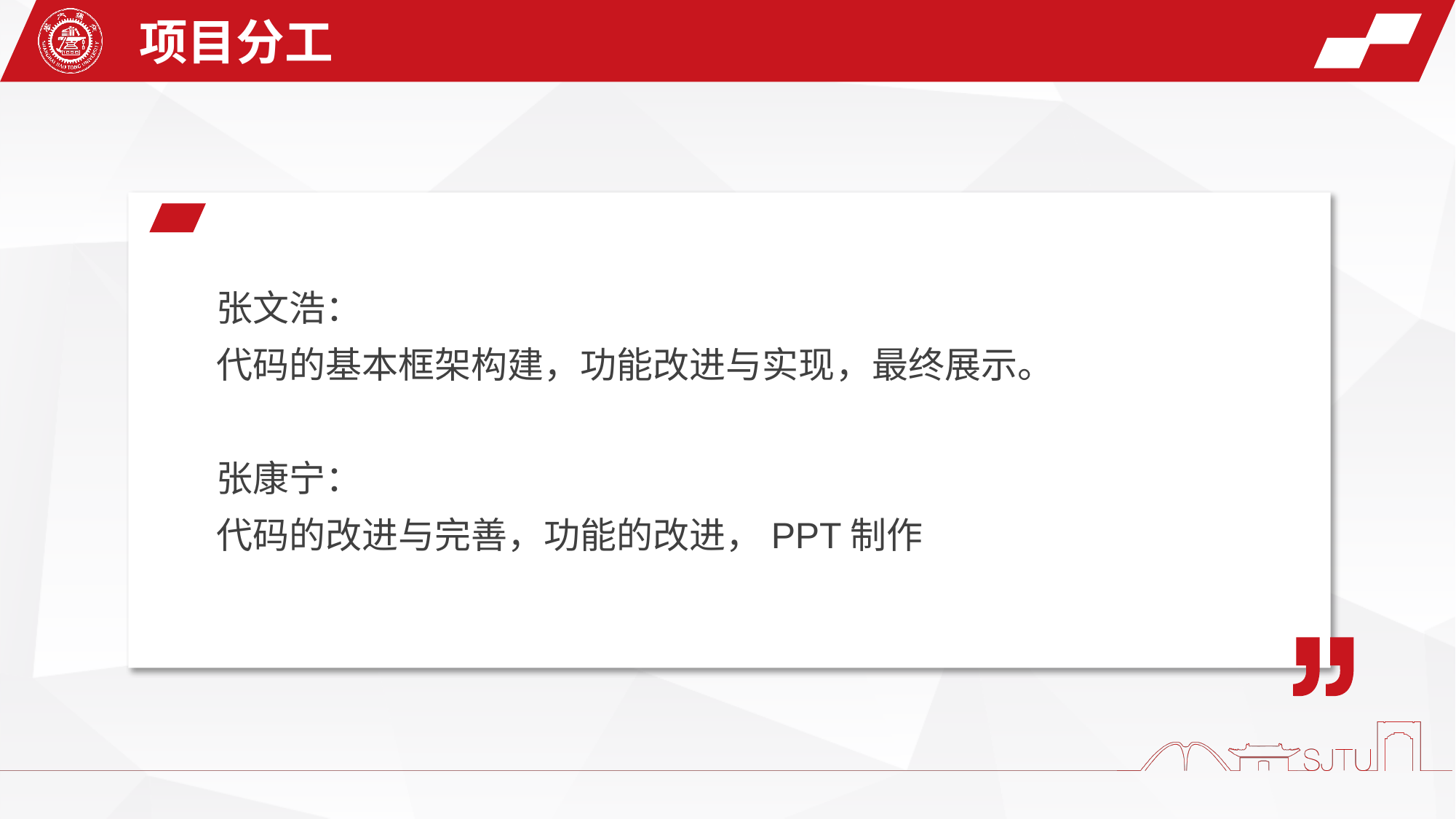

项目分工

张文浩：
代码的基本框架构建，功能改进与实现，最终展示。

张康宁：
代码的改进与完善，功能的改进，PPT制作